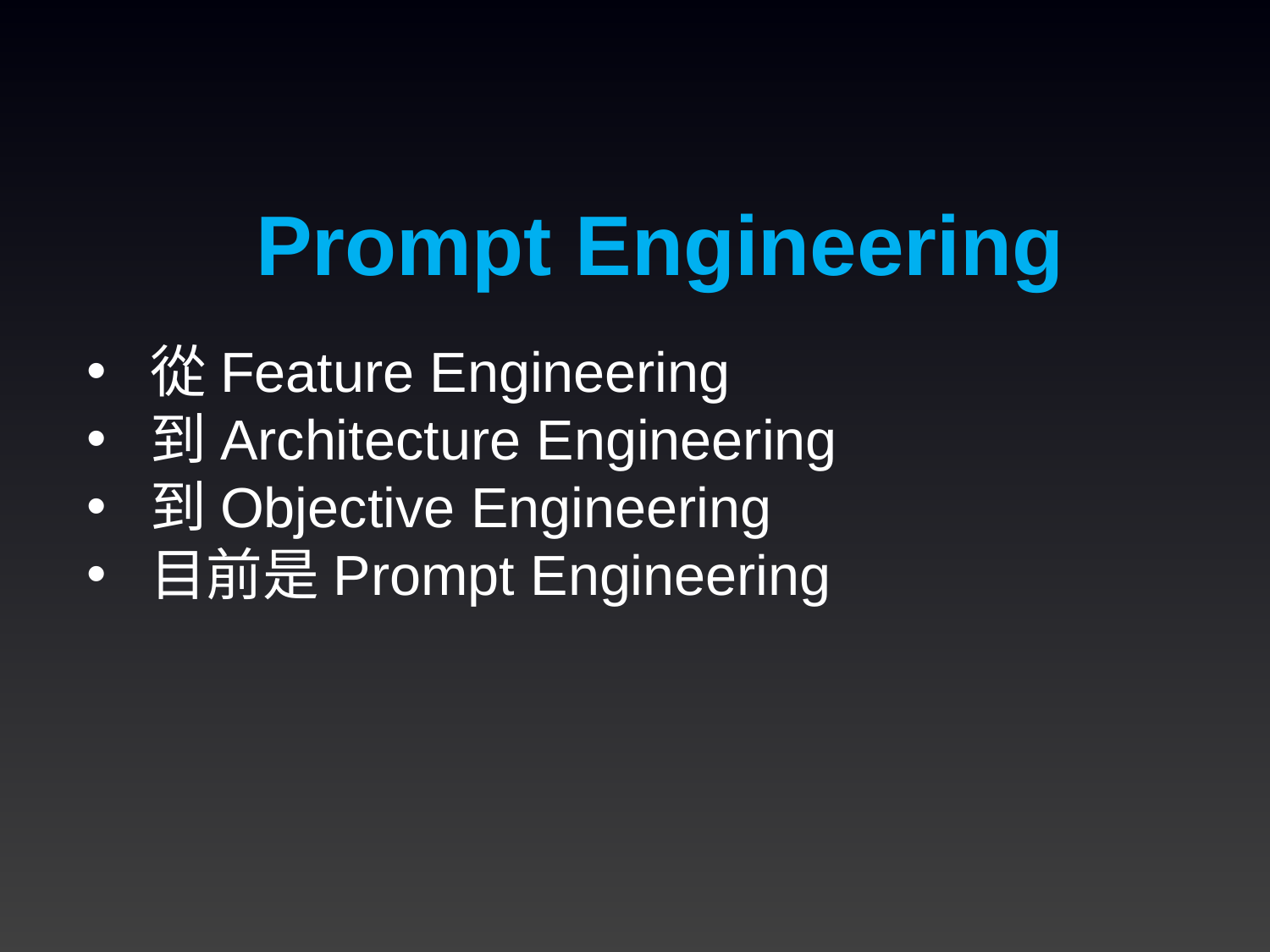

Prompt Engineering
從Feature Engineering
到Architecture Engineering
到Objective Engineering
目前是Prompt Engineering
12/1/2023
5